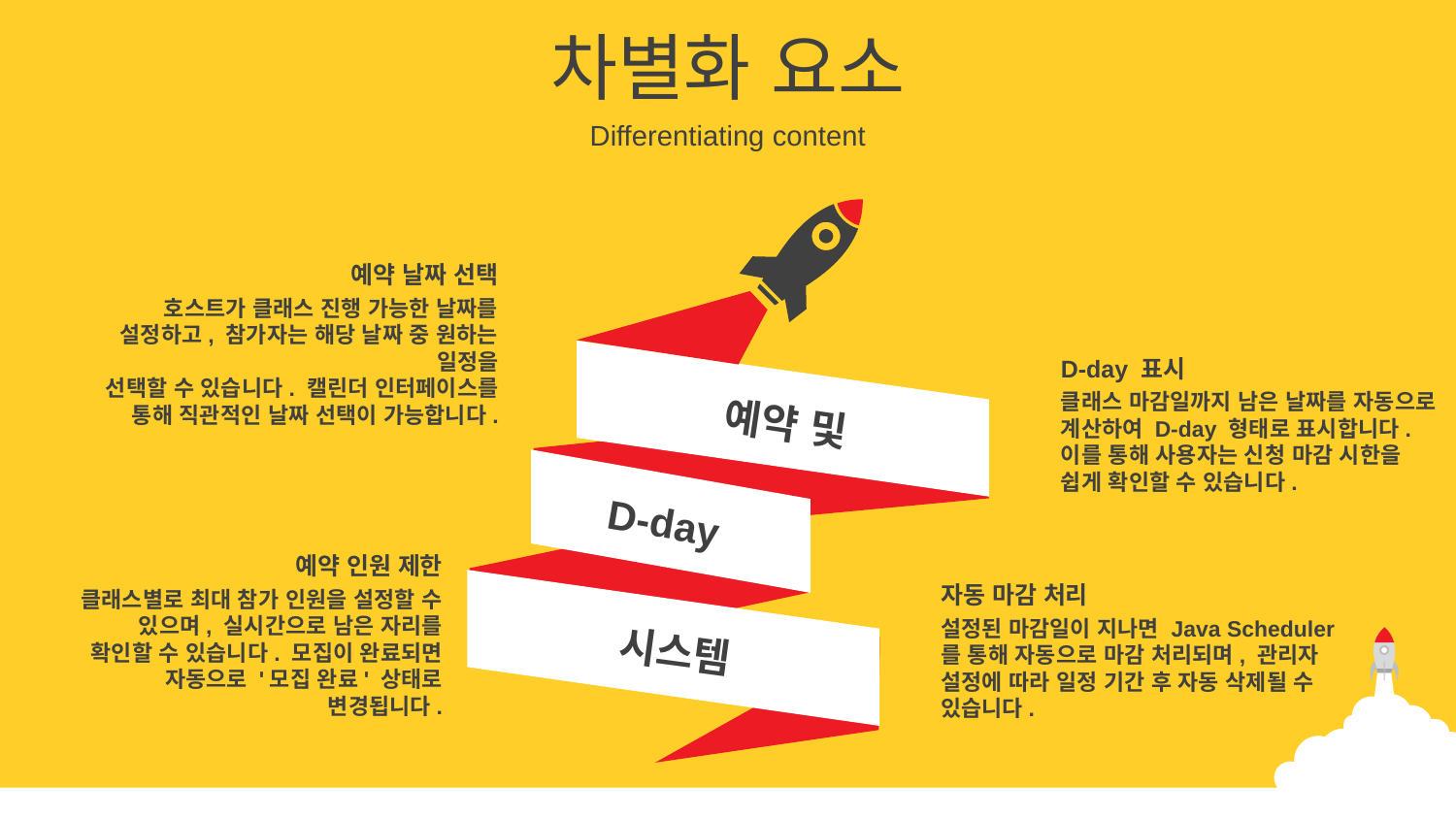

차별화 요소
Differentiating content

예약 날짜 선택
호스트가 클래스 진행 가능한 날짜를 설정하고, 참가자는 해당 날짜 중 원하는 일정을
선택할 수 있습니다. 캘린더 인터페이스를 통해 직관적인 날짜 선택이 가능합니다.

D-day 표시
클래스 마감일까지 남은 날짜를 자동으로 계산하여 D-day 형태로 표시합니다. 이를 통해 사용자는 신청 마감 시한을 쉽게 확인할 수 있습니다.
예약 및

D-day

예약 인원 제한
클래스별로 최대 참가 인원을 설정할 수 있으며, 실시간으로 남은 자리를 확인할 수 있습니다. 모집이 완료되면 자동으로 '모집 완료' 상태로 변경됩니다.
자동 마감 처리
설정된 마감일이 지나면 Java Scheduler를 통해 자동으로 마감 처리되며, 관리자 설정에 따라 일정 기간 후 자동 삭제될 수 있습니다.
시스템